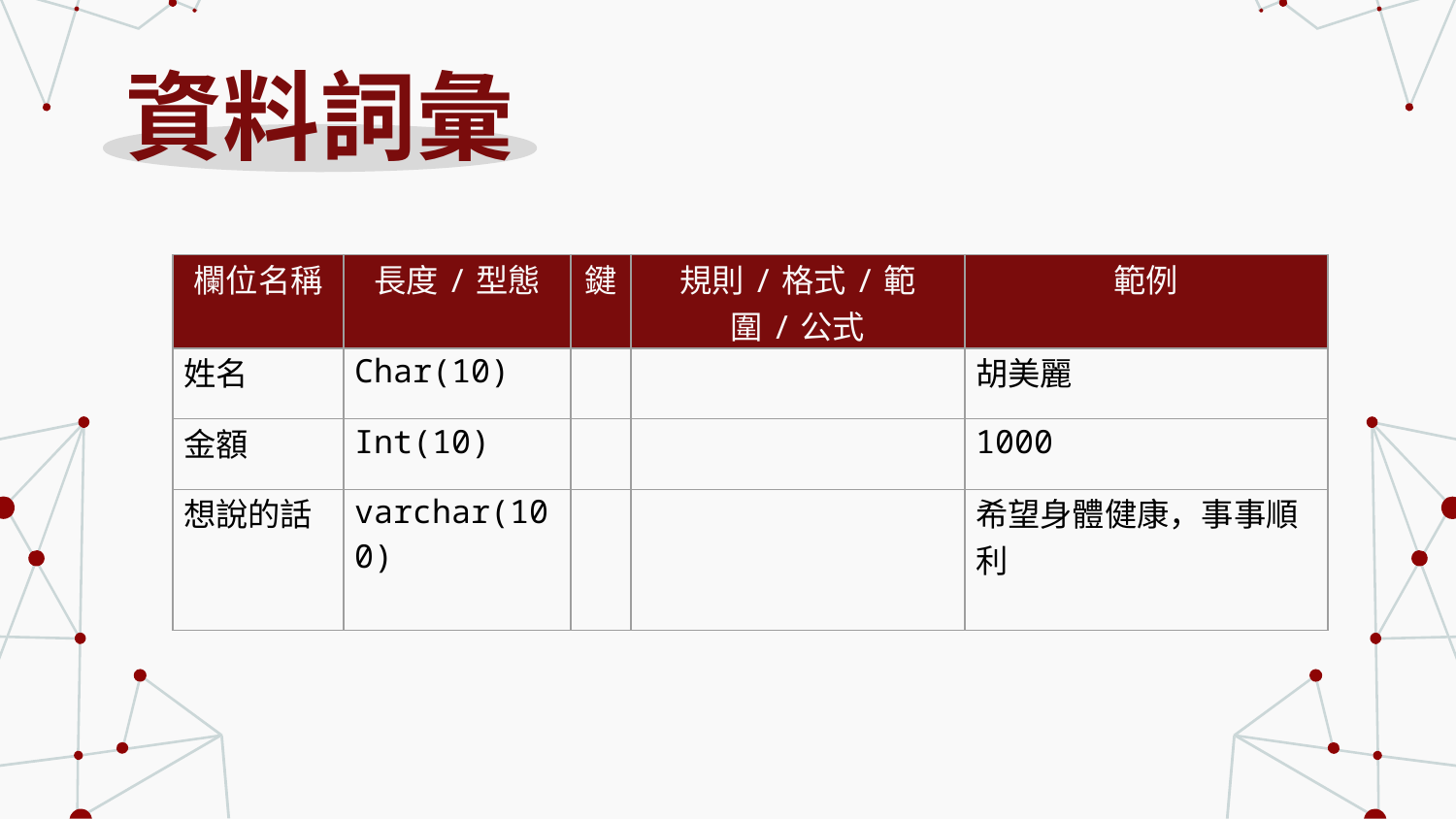

# 資料詞彙

| 欄位名稱 | 長度/型態 | 鍵 | 規則/格式/範圍/公式 | 範例 |
| --- | --- | --- | --- | --- |
| 姓名 | Char(10) |  |  | 胡美麗 |
| 金額 | Int(10) |  |  | 1000 |
| 想說的話 | varchar(100) |  |  | 希望身體健康，事事順利 |